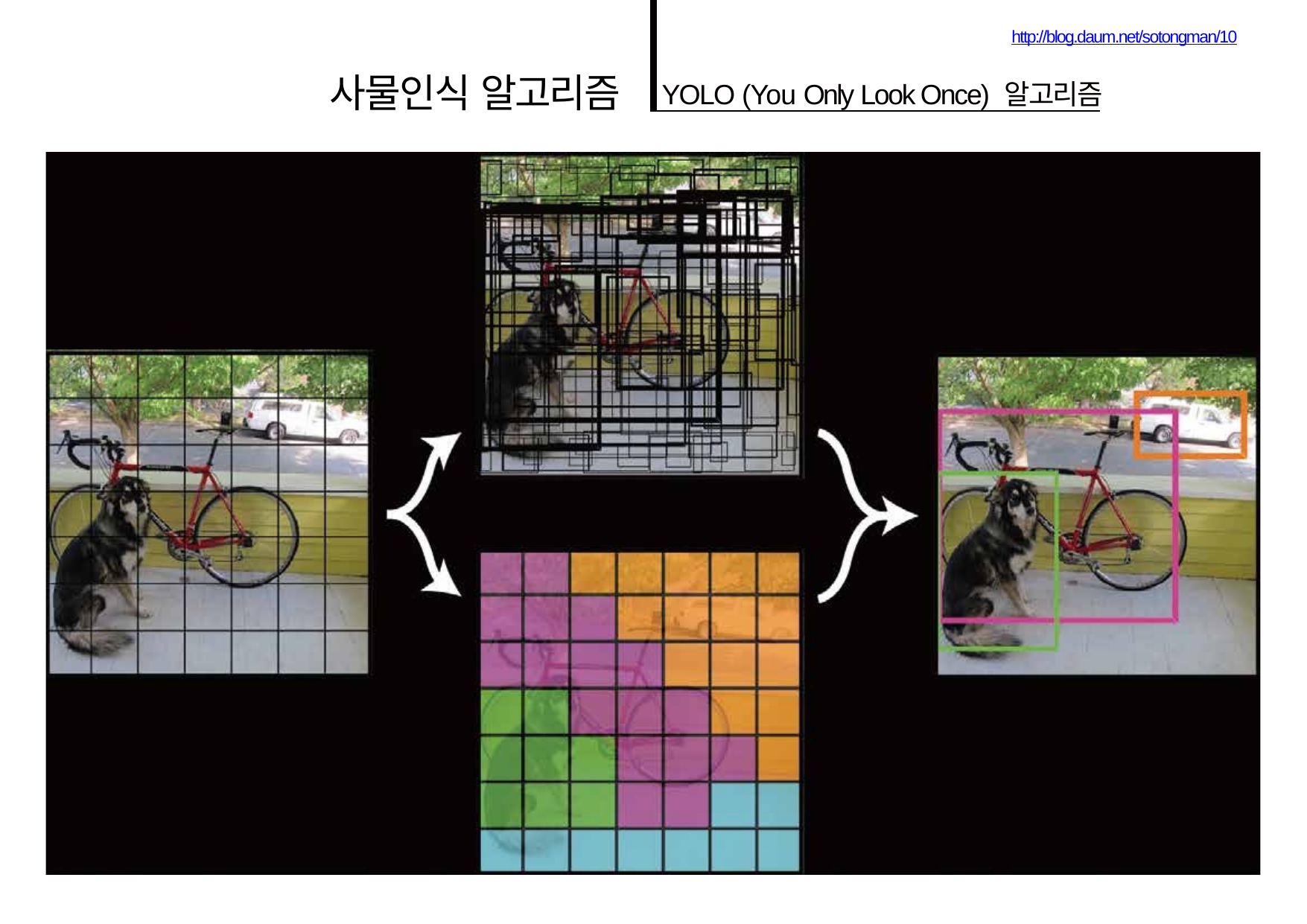

http://blog.daum.net/sotongman/10
사물인식 알고리즘
YOLO (You Only Look Once) 알고리즘